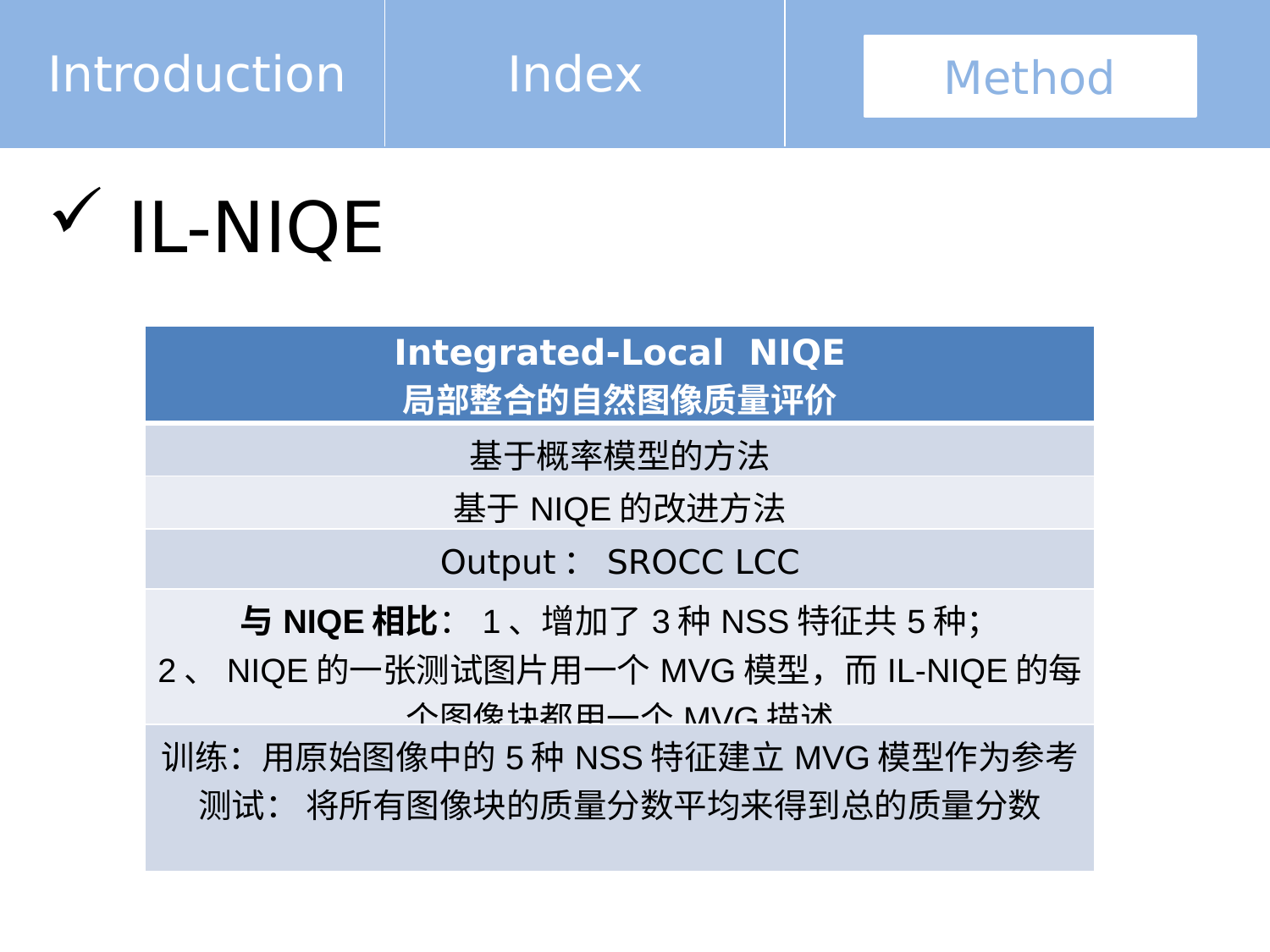

Introduction
Index
Method
 IL-NIQE
| Integrated-Local NIQE 局部整合的自然图像质量评价 |
| --- |
| 基于概率模型的方法 |
| 基于NIQE的改进方法 |
| Output：SROCC LCC |
| 与NIQE相比：1、增加了3种NSS特征共5种； 2、NIQE的一张测试图片用一个MVG模型，而IL-NIQE的每个图像块都用一个MVG描述 |
| 训练：用原始图像中的5种NSS特征建立MVG模型作为参考 测试： 将所有图像块的质量分数平均来得到总的质量分数 |
36